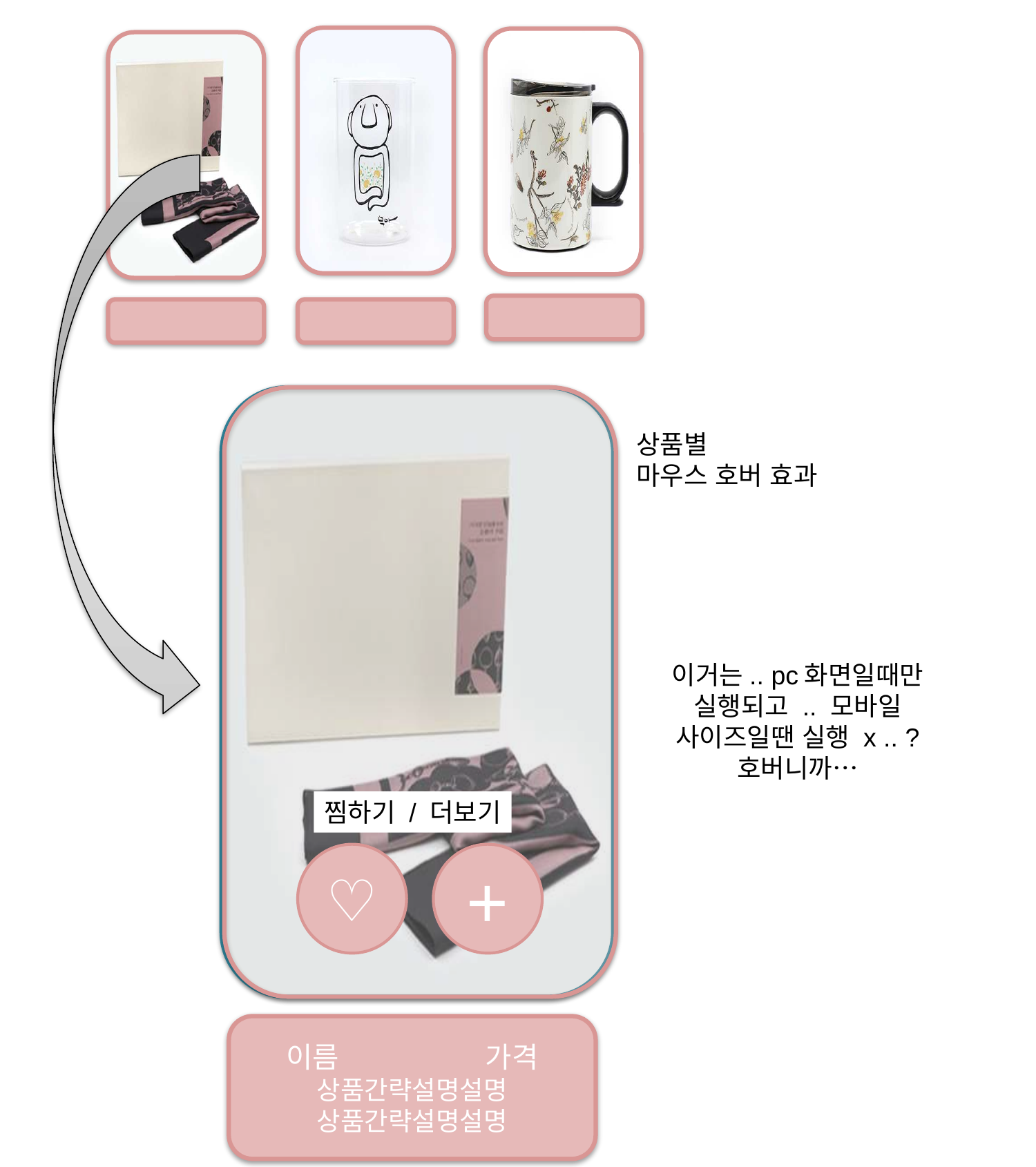

상품별
마우스 호버 효과
이거는.. pc화면일때만 실행되고 .. 모바일 사이즈일땐 실행 x .. ?
호버니까…
찜하기 / 더보기
♡
+
이름                  가격
상품간략설명설명
상품간략설명설명